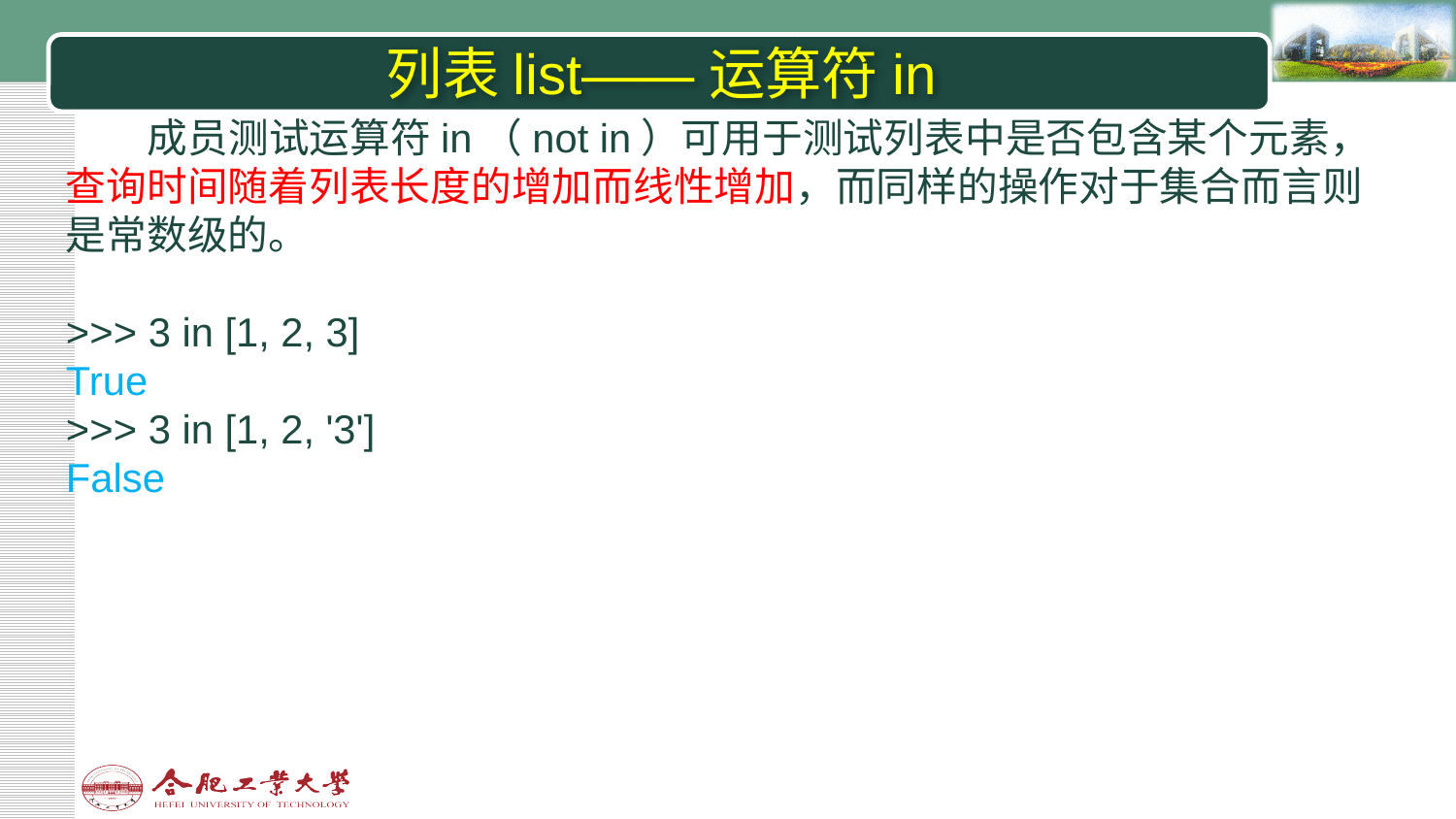

# 列表list——运算符in
        成员测试运算符in（not in）可用于测试列表中是否包含某个元素，查询时间随着列表长度的增加而线性增加，而同样的操作对于集合而言则是常数级的。

>>> 3 in [1, 2, 3]
True
>>> 3 in [1, 2, '3']
False